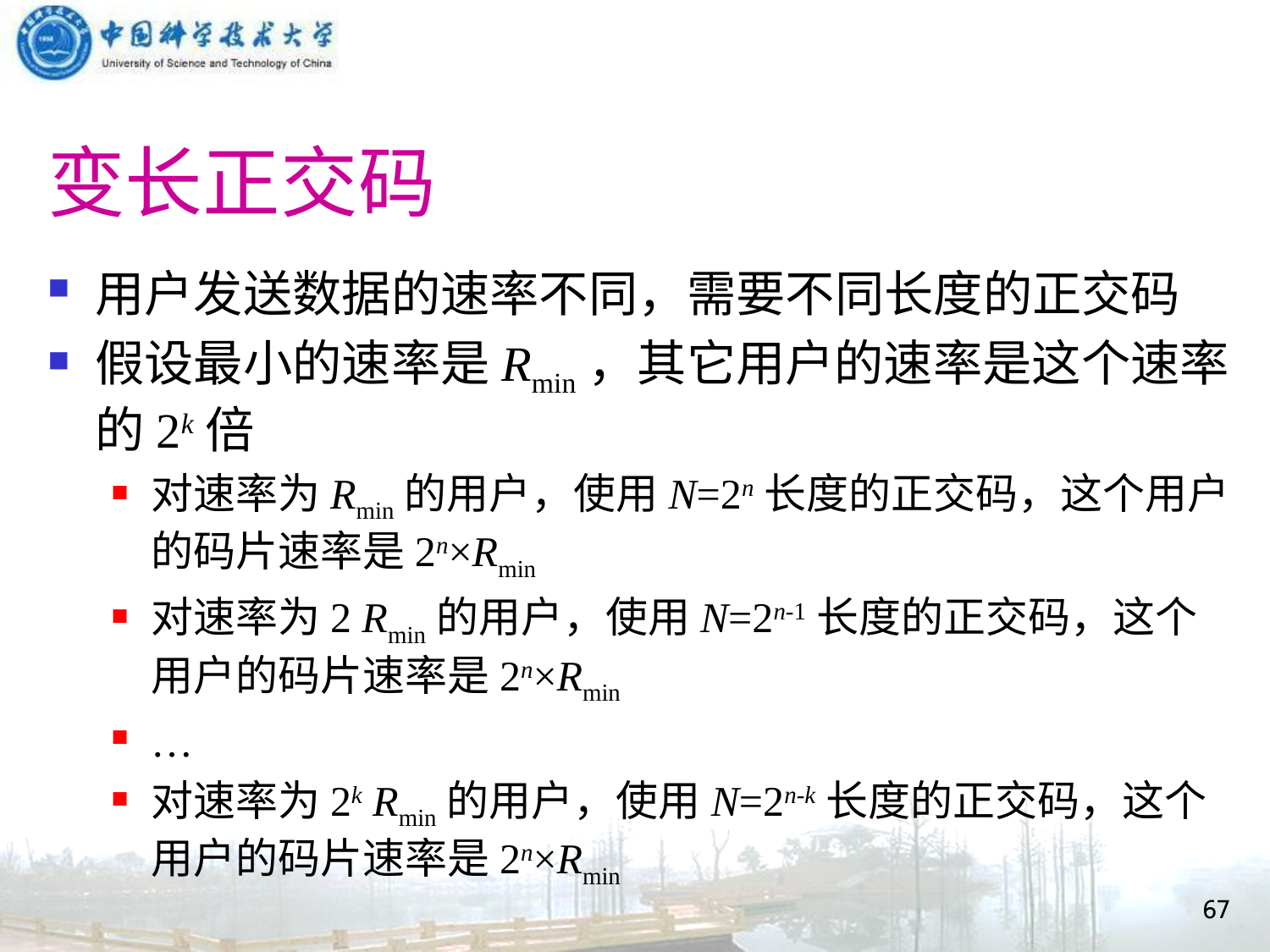

# 变长正交码
用户发送数据的速率不同，需要不同长度的正交码
假设最小的速率是Rmin，其它用户的速率是这个速率的2k倍
对速率为Rmin的用户，使用N=2n长度的正交码，这个用户的码片速率是2n×Rmin
对速率为2 Rmin的用户，使用N=2n-1长度的正交码，这个用户的码片速率是2n×Rmin
…
对速率为2k Rmin的用户，使用N=2n-k长度的正交码，这个用户的码片速率是2n×Rmin

67